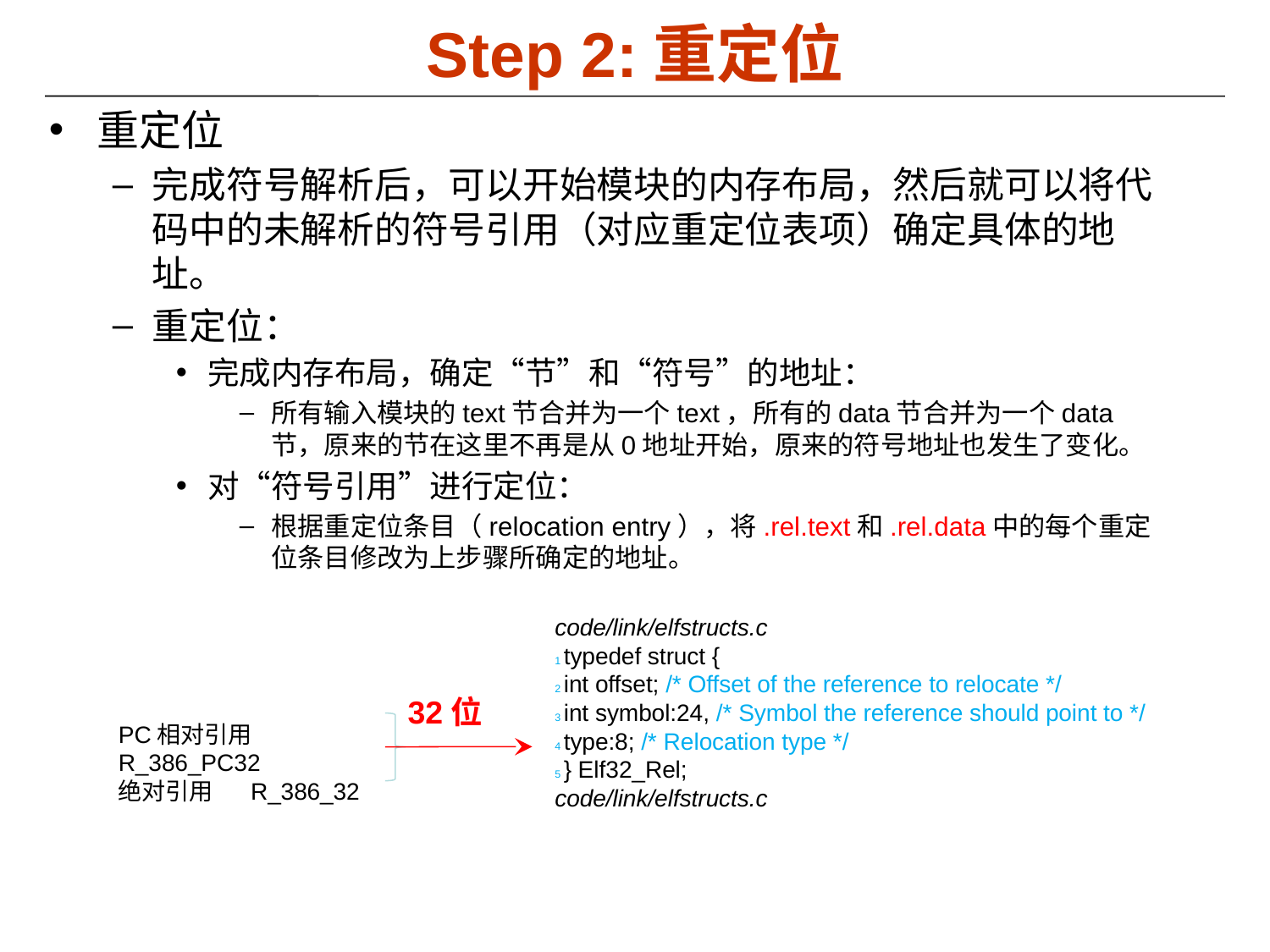

Step 2:重定位
重定位
完成符号解析后，可以开始模块的内存布局，然后就可以将代码中的未解析的符号引用（对应重定位表项）确定具体的地址。
重定位：
完成内存布局，确定“节”和“符号”的地址：
所有输入模块的text节合并为一个text，所有的data节合并为一个data节，原来的节在这里不再是从0地址开始，原来的符号地址也发生了变化。
对“符号引用”进行定位：
根据重定位条目（relocation entry），将.rel.text和.rel.data中的每个重定位条目修改为上步骤所确定的地址。
code/link/elfstructs.c
1 typedef struct {
2 int offset; /* Offset of the reference to relocate */
3 int symbol:24, /* Symbol the reference should point to */
4 type:8; /* Relocation type */
5 } Elf32_Rel;
code/link/elfstructs.c
32位
PC相对引用 R_386_PC32
绝对引用      R_386_32

53